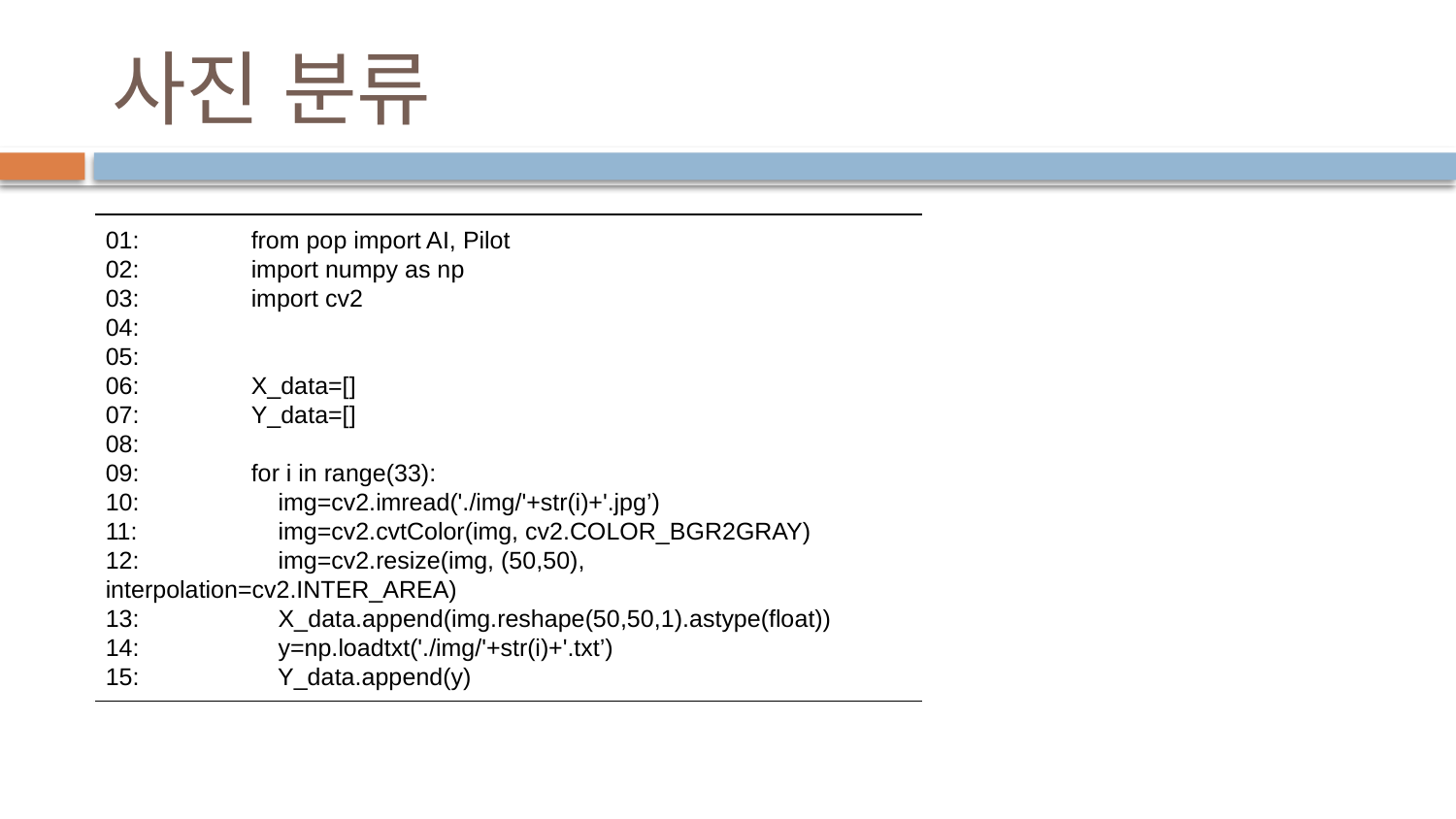

# 사진 분류
| 01: from pop import AI, Pilot 02: import numpy as np 03: import cv2 04: 05: 06: X\_data=[] 07: Y\_data=[] 08: 09: for i in range(33): 10: img=cv2.imread('./img/'+str(i)+'.jpg’) 11: img=cv2.cvtColor(img, cv2.COLOR\_BGR2GRAY) 12: img=cv2.resize(img, (50,50), interpolation=cv2.INTER\_AREA) 13: X\_data.append(img.reshape(50,50,1).astype(float)) 14: y=np.loadtxt('./img/'+str(i)+'.txt’) 15: Y\_data.append(y) |
| --- |